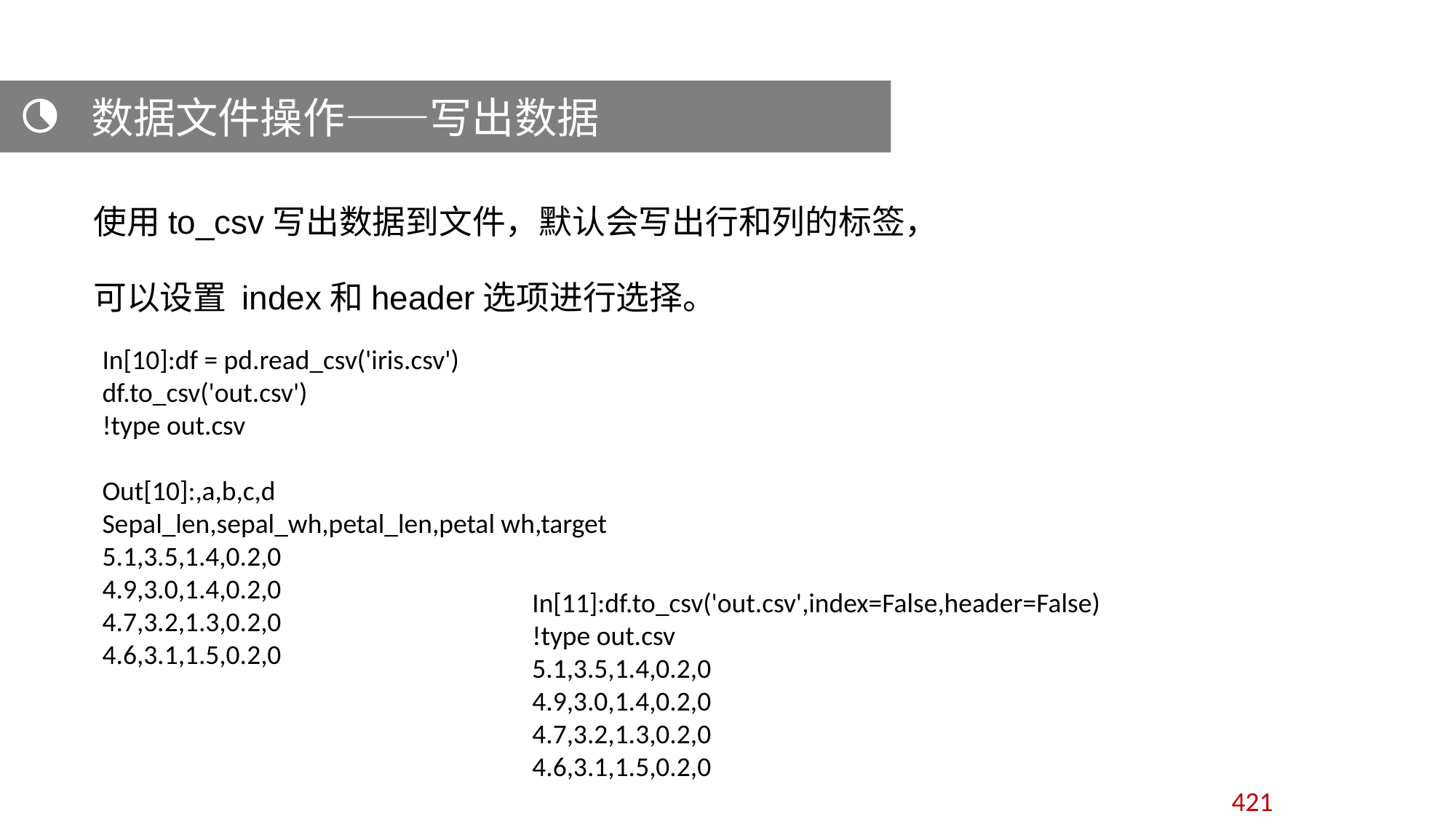

数据文件操作——写出数据

使用to_csv写出数据到文件，默认会写出行和列的标签，
可以设置 index和header选项进行选择。
In[10]:df = pd.read_csv('iris.csv')
df.to_csv('out.csv')
!type out.csv

Out[10]:,a,b,c,d
Sepal_len,sepal_wh,petal_len,petal wh,target
5.1,3.5,1.4,0.2,0
4.9,3.0,1.4,0.2,0
4.7,3.2,1.3,0.2,0
4.6,3.1,1.5,0.2,0
In[11]:df.to_csv('out.csv',index=False,header=False)
!type out.csv
5.1,3.5,1.4,0.2,0
4.9,3.0,1.4,0.2,0
4.7,3.2,1.3,0.2,0
4.6,3.1,1.5,0.2,0

421